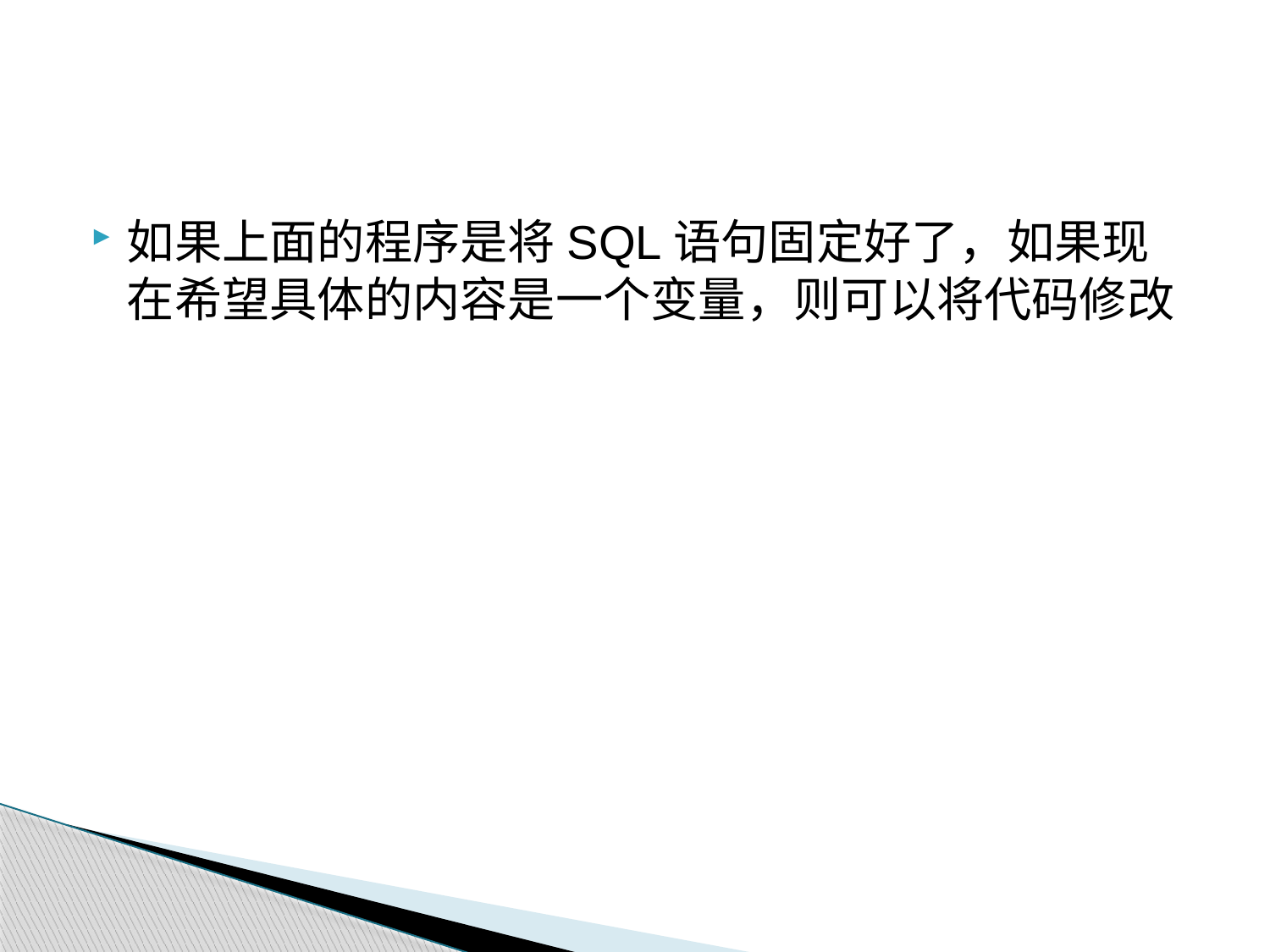

#
如果上面的程序是将SQL语句固定好了，如果现在希望具体的内容是一个变量，则可以将代码修改